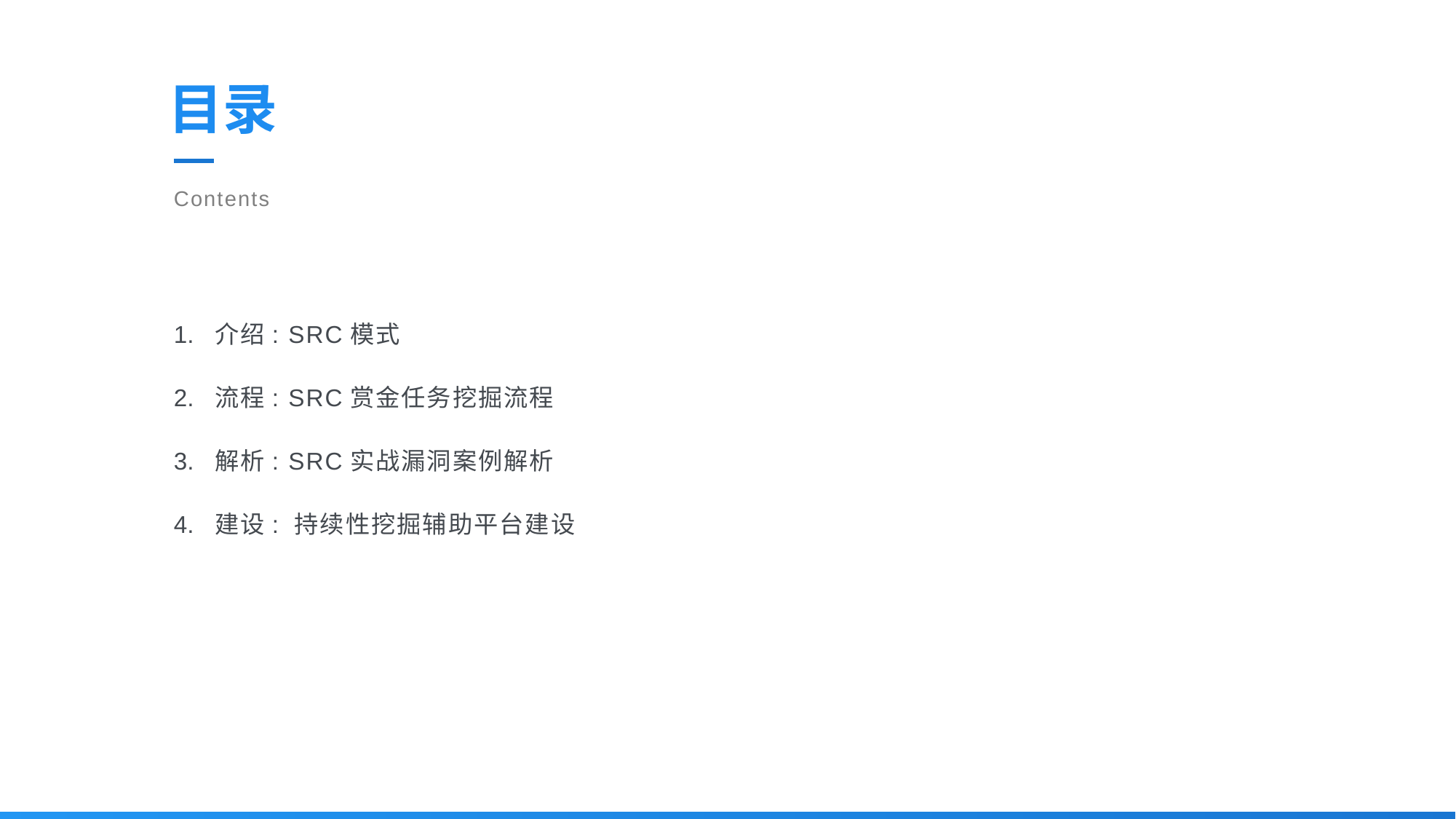

# 目录
Contents
介绍: SRC模式
流程: SRC赏金任务挖掘流程
解析: SRC实战漏洞案例解析
建设: 持续性挖掘辅助平台建设